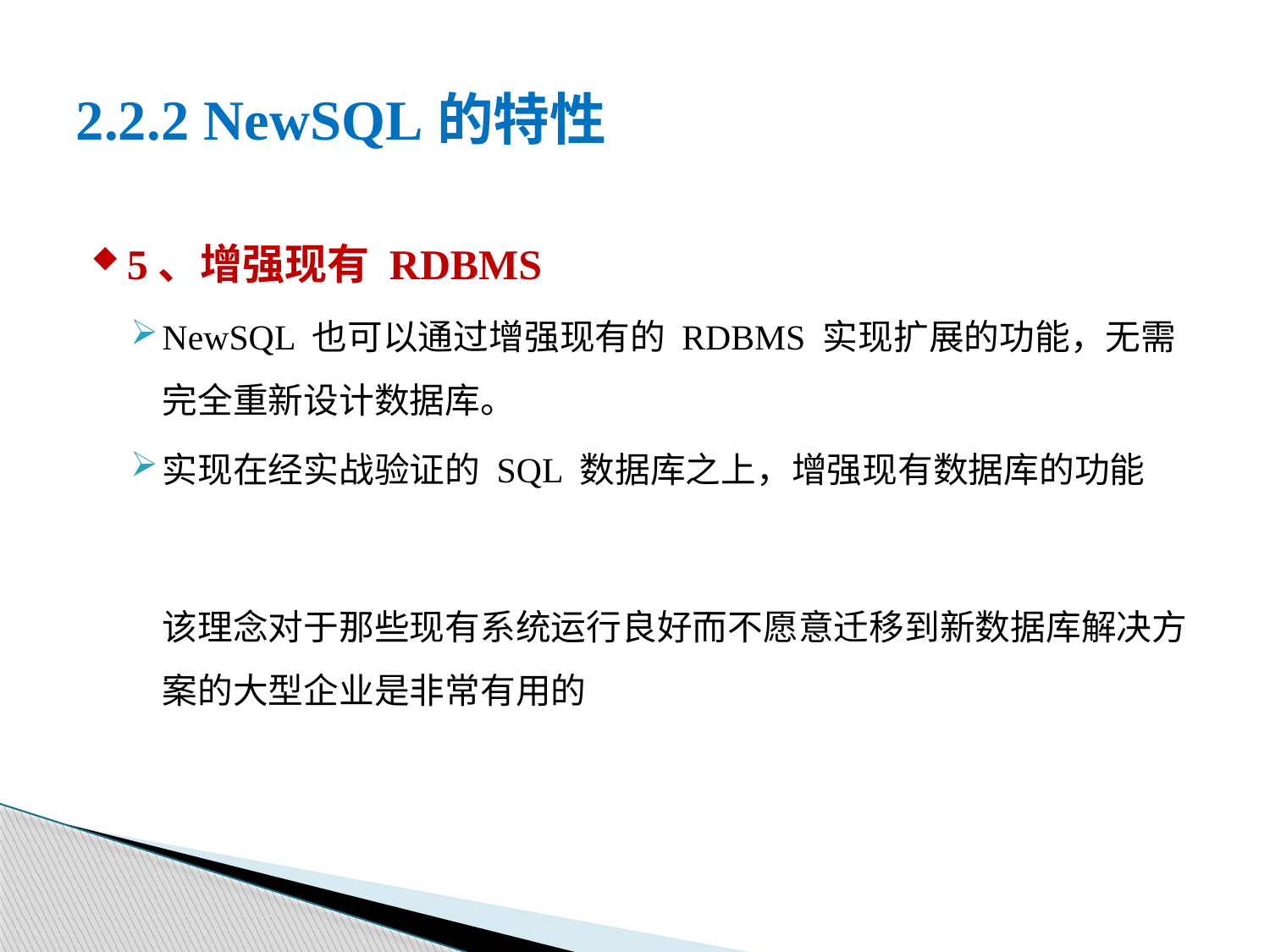

# 2.2.2 NewSQL的特性
5、增强现有 RDBMS
NewSQL 也可以通过增强现有的 RDBMS 实现扩展的功能，无需完全重新设计数据库。
实现在经实战验证的 SQL 数据库之上，增强现有数据库的功能

该理念对于那些现有系统运行良好而不愿意迁移到新数据库解决方案的大型企业是非常有用的